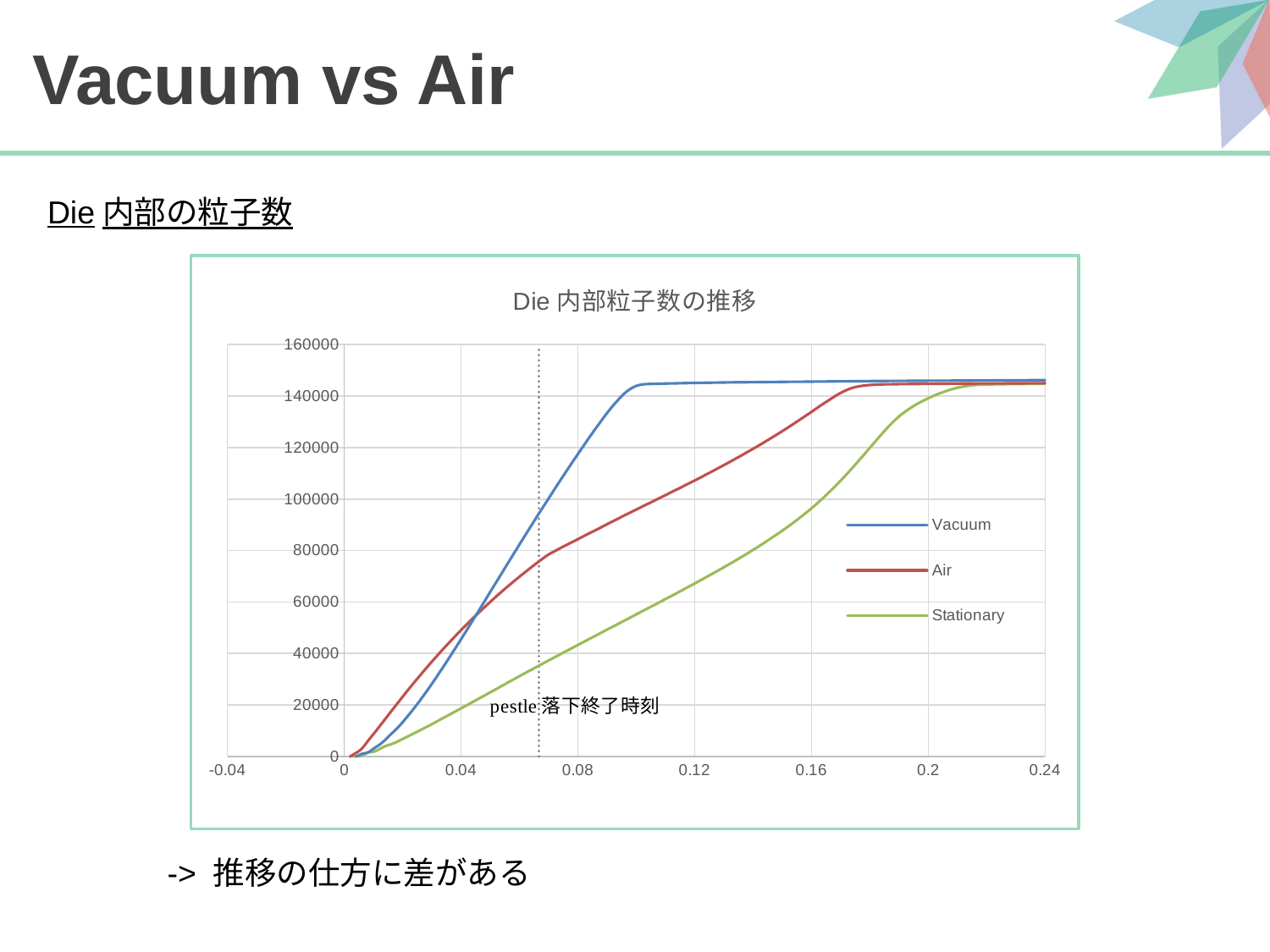

# Vacuum vs Air

Die内部の粒子数

### Chart: Die内部粒子数の推移

| Category | Vacuum | Air | Stationary |  |
|---|---|---|---|---|
-> 推移の仕方に差がある